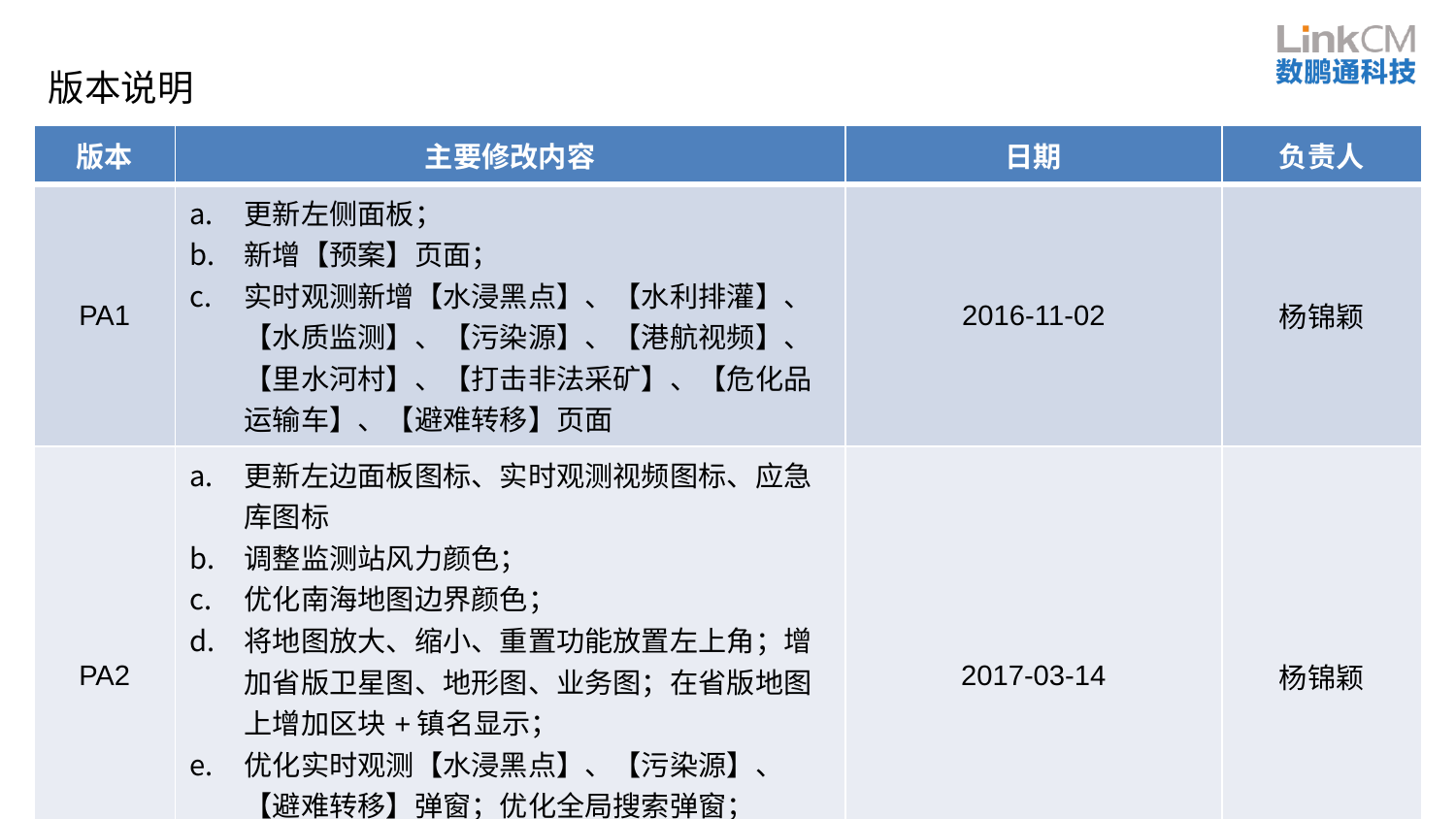

版本说明
| 版本 | 主要修改内容 | 日期 | 负责人 |
| --- | --- | --- | --- |
| PA1 | 更新左侧面板； 新增【预案】页面； 实时观测新增【水浸黑点】、【水利排灌】、【水质监测】、【污染源】、【港航视频】、【里水河村】、【打击非法采矿】、【危化品运输车】、【避难转移】页面 | 2016-11-02 | 杨锦颖 |
| PA2 | 更新左边面板图标、实时观测视频图标、应急库图标 调整监测站风力颜色； 优化南海地图边界颜色； 将地图放大、缩小、重置功能放置左上角；增加省版卫星图、地形图、业务图；在省版地图上增加区块+镇名显示； 优化实时观测【水浸黑点】、【污染源】、【避难转移】弹窗；优化全局搜索弹窗； 设计基础数据【经济】弹窗； | 2017-03-14 | 杨锦颖 |